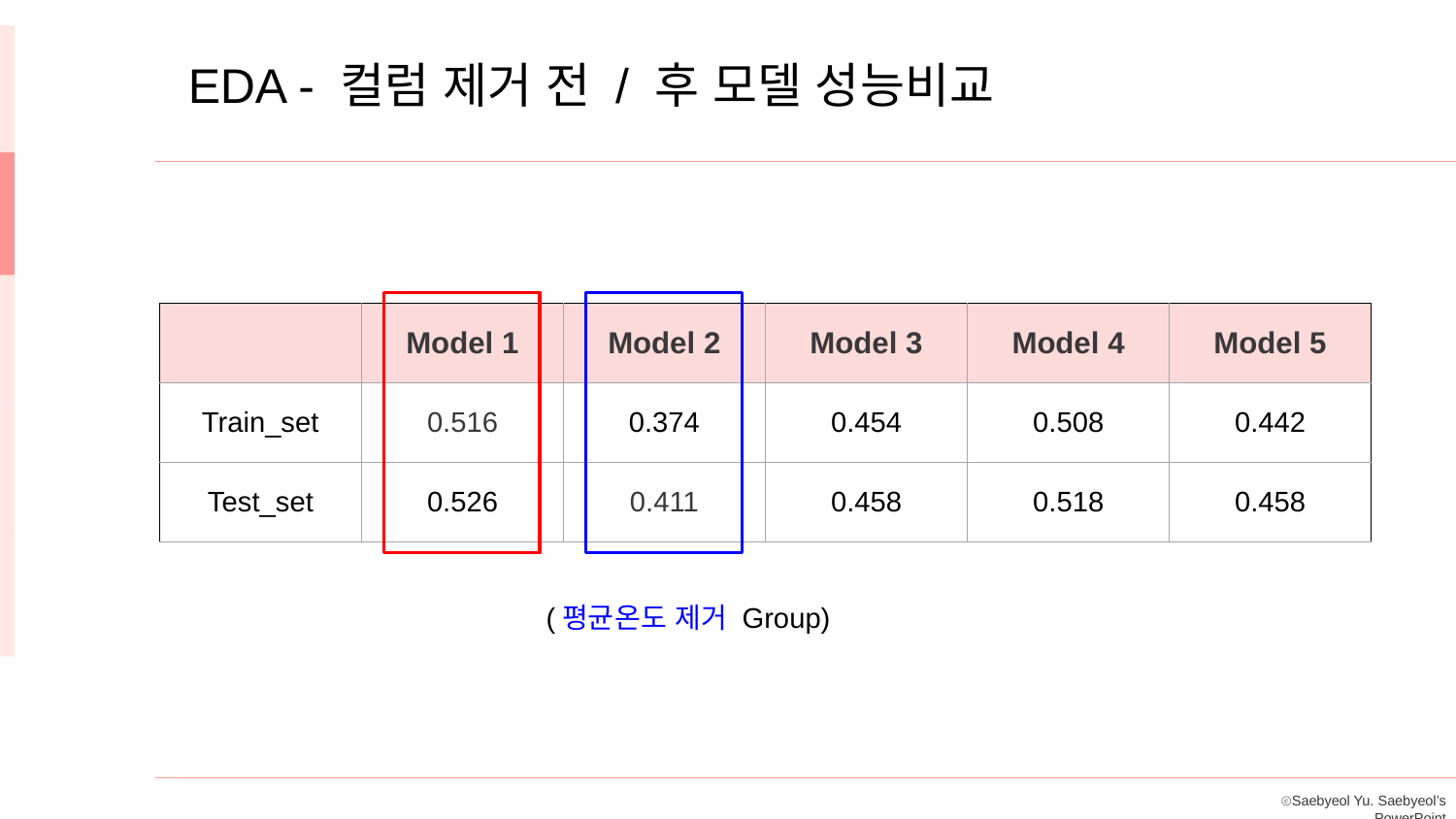

EDA - 컬럼 제거 전 / 후 모델 성능비교

|  | Model 1 | Model 2 | Model 3 | Model 4 | Model 5 |
| --- | --- | --- | --- | --- | --- |
| Train\_set | 0.516 | 0.374 | 0.454 | 0.508 | 0.442 |
| Test\_set | 0.526 | 0.411 | 0.458 | 0.518 | 0.458 |

(평균온도 제거 Group)